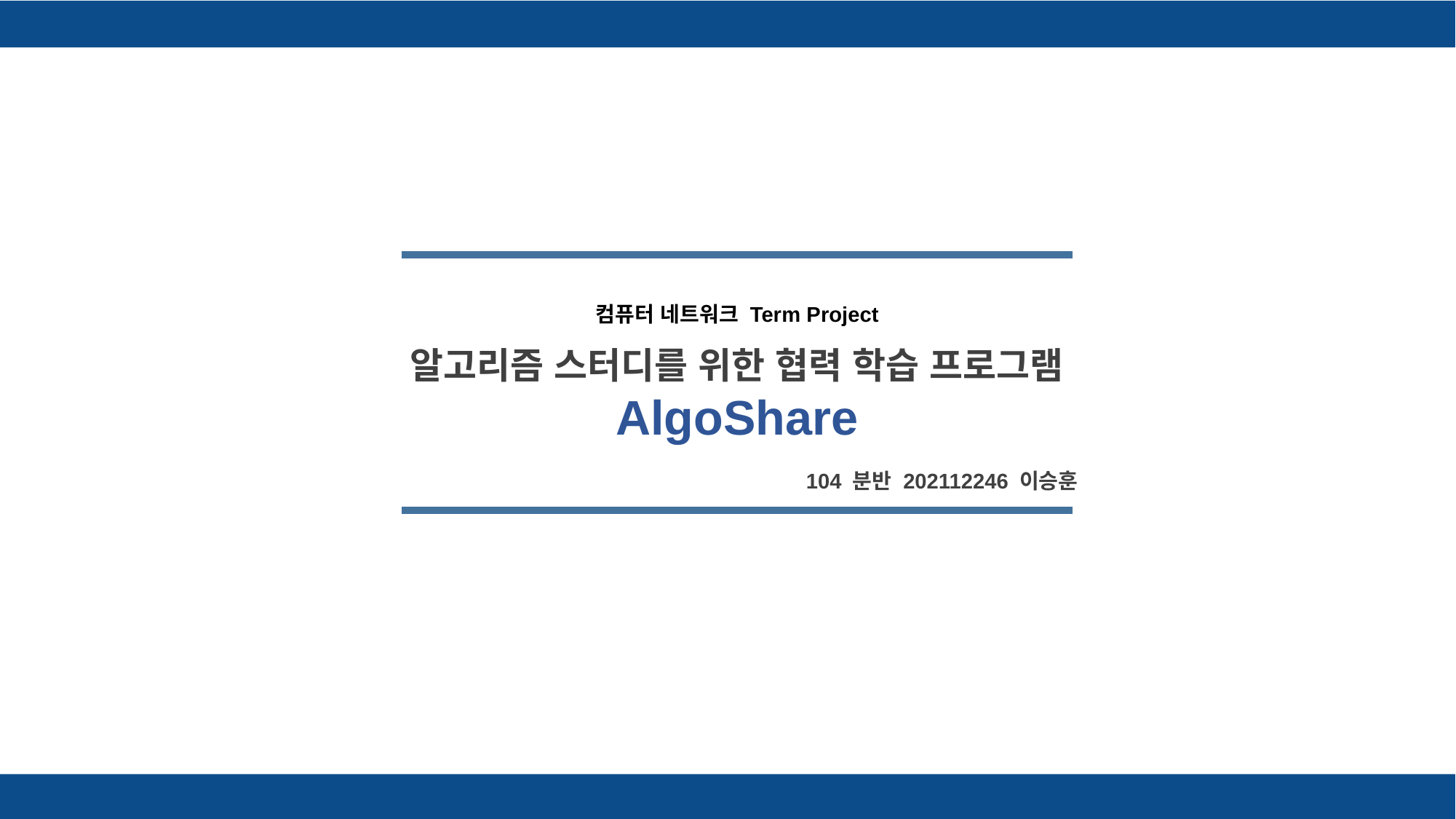

컴퓨터 네트워크 Term Project
알고리즘 스터디를 위한 협력 학습 프로그램
AlgoShare
104 분반 202112246 이승훈